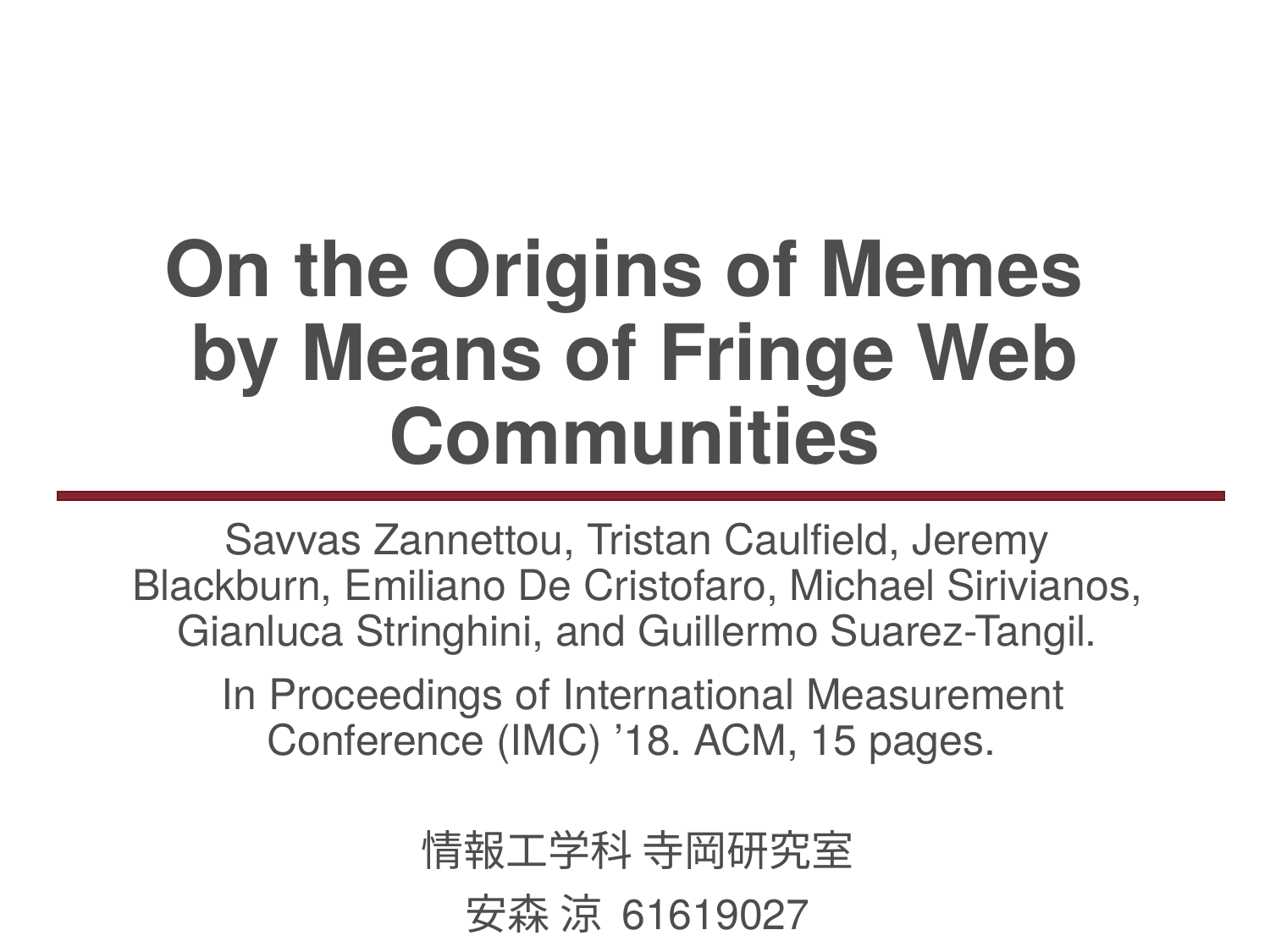

# On the Origins of Memes by Means of Fringe Web Communities
Savvas Zannettou, Tristan Caulfield, Jeremy Blackburn, Emiliano De Cristofaro, Michael Sirivianos, Gianluca Stringhini, and Guillermo Suarez-Tangil.
 In Proceedings of International Measurement Conference (IMC) ’18. ACM, 15 pages.

情報工学科 寺岡研究室
安森 涼 61619027